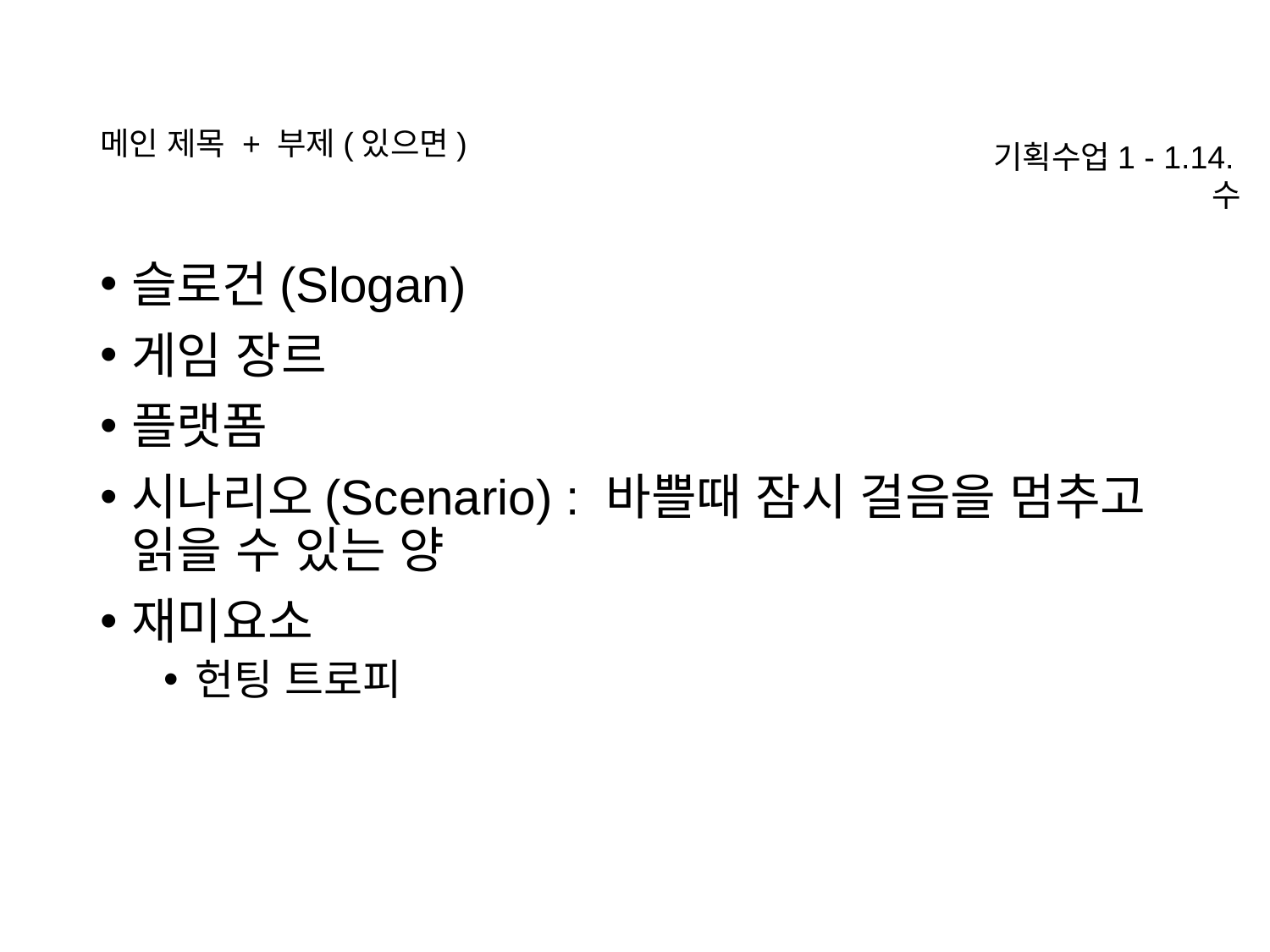

# 메인 제목 + 부제(있으면)
기획수업1 - 1.14.수
슬로건(Slogan)
게임 장르
플랫폼
시나리오(Scenario) : 바쁠때 잠시 걸음을 멈추고 읽을 수 있는 양
재미요소
헌팅 트로피